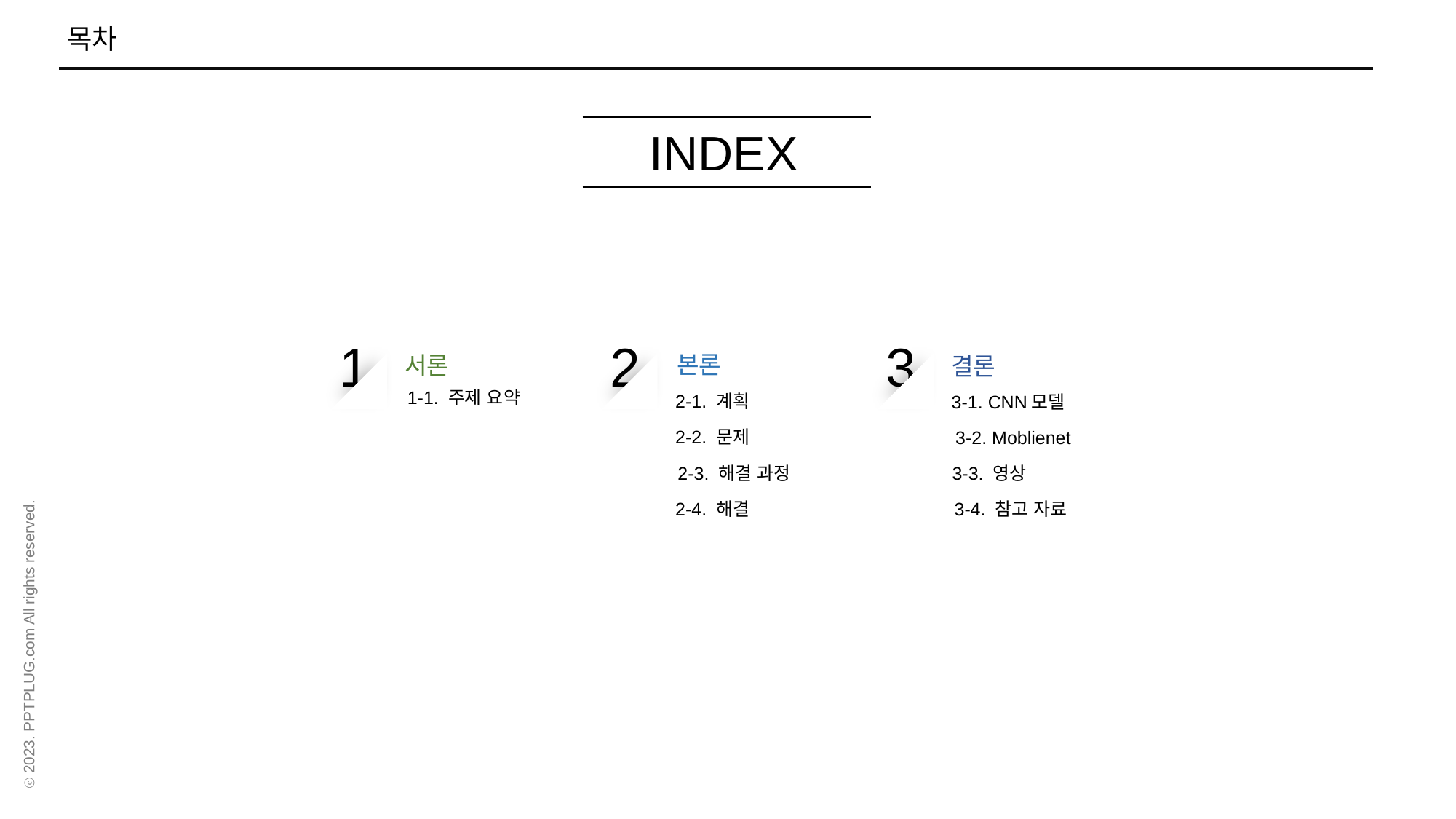

목차
INDEX
2

본론
2-1. 계획
2-2. 문제
2-3. 해결 과정
2-4. 해결
1

서론
1-1. 주제 요약

3

결론
3-1. CNN모델
3-2. Moblienet
3-3. 영상
3-4. 참고 자료